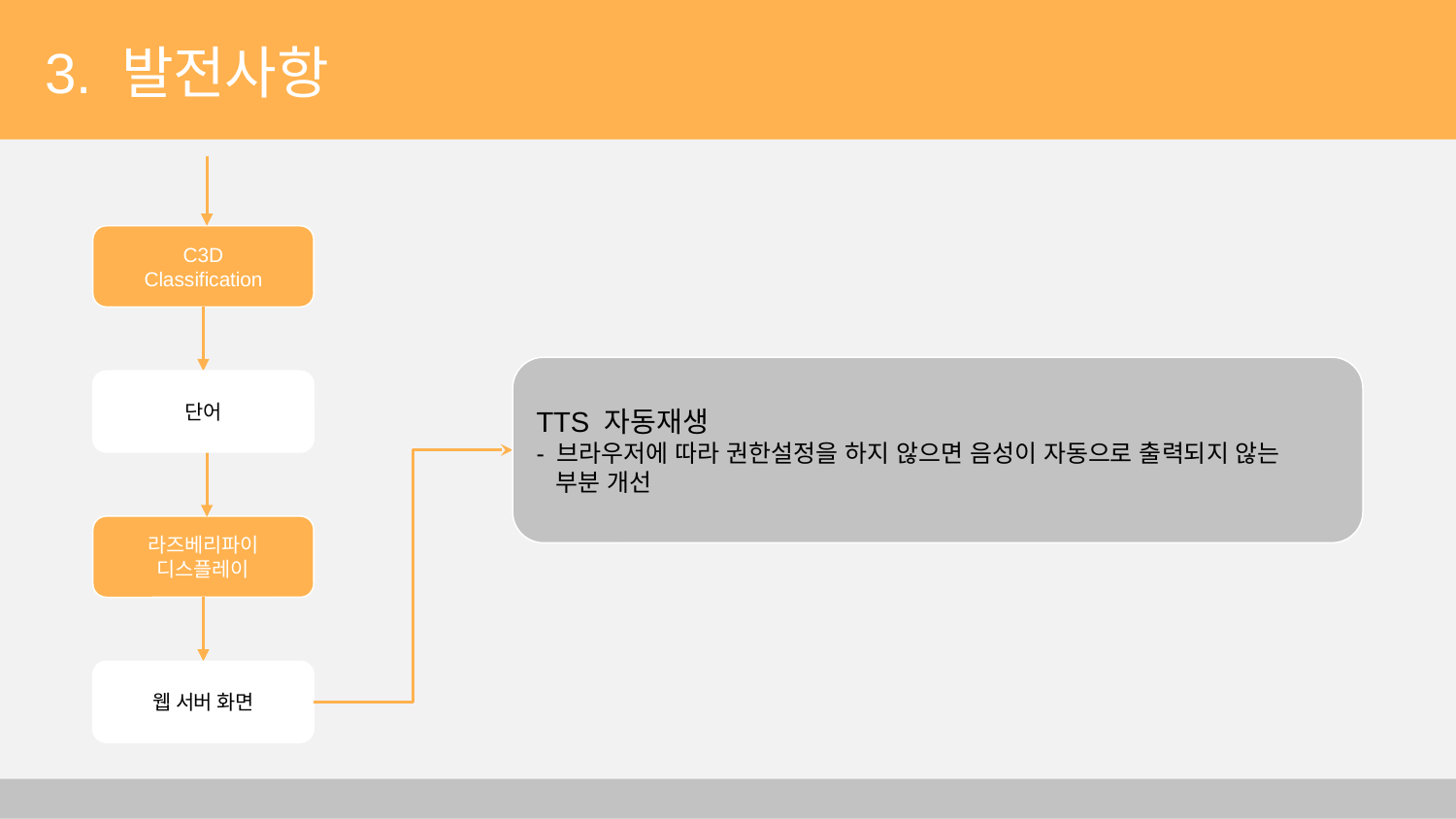

3. 발전사항
C3D
Classification
TTS 자동재생
- 브라우저에 따라 권한설정을 하지 않으면 음성이 자동으로 출력되지 않는
  부분 개선
단어
라즈베리파이
디스플레이
웹 서버 화면